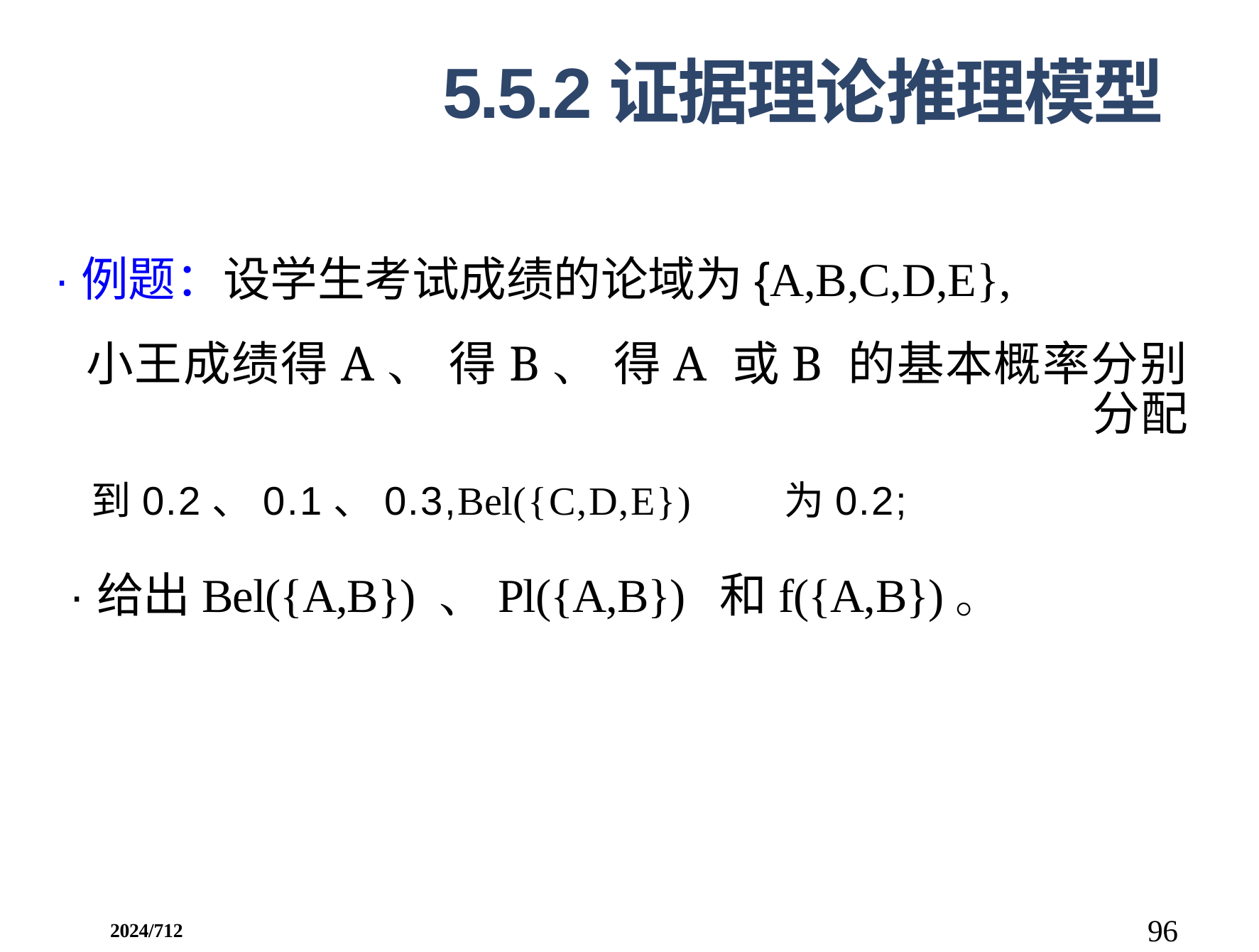

5.5.2证据理论推理模型

·例题：设学生考试成绩的论域为{A,B,C,D,E},

小王成绩得A、 得B、 得A 或B 的基本概率分别分配
到0.2、0.1、0.3,Bel({C,D,E})        为0.2;

·给出Bel({A,B}) 、Pl({A,B})  和f({A,B})。

2024/712                                                                                                                                                                                           96